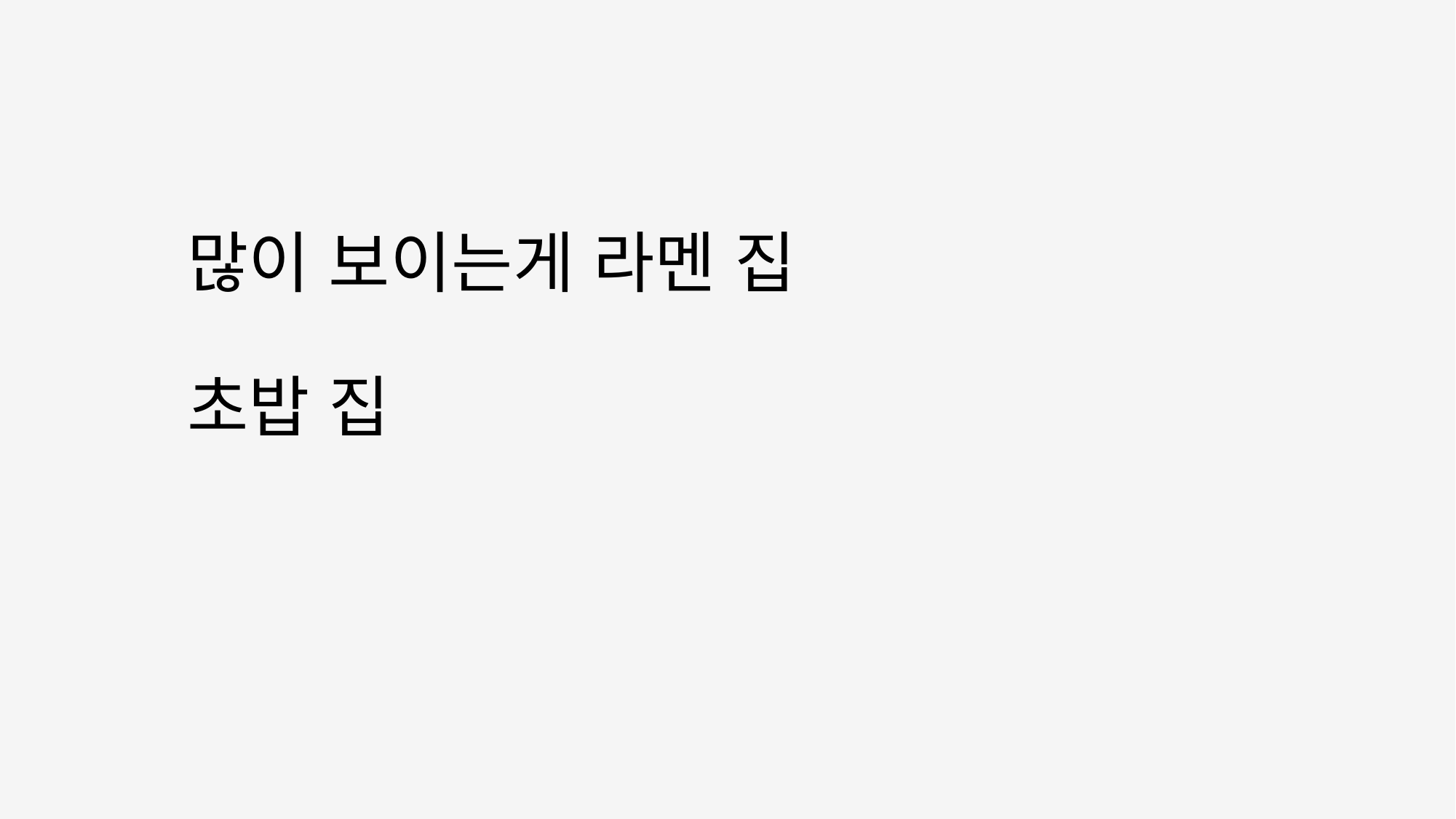

# 많이 보이는게 라멘 집 초밥 집